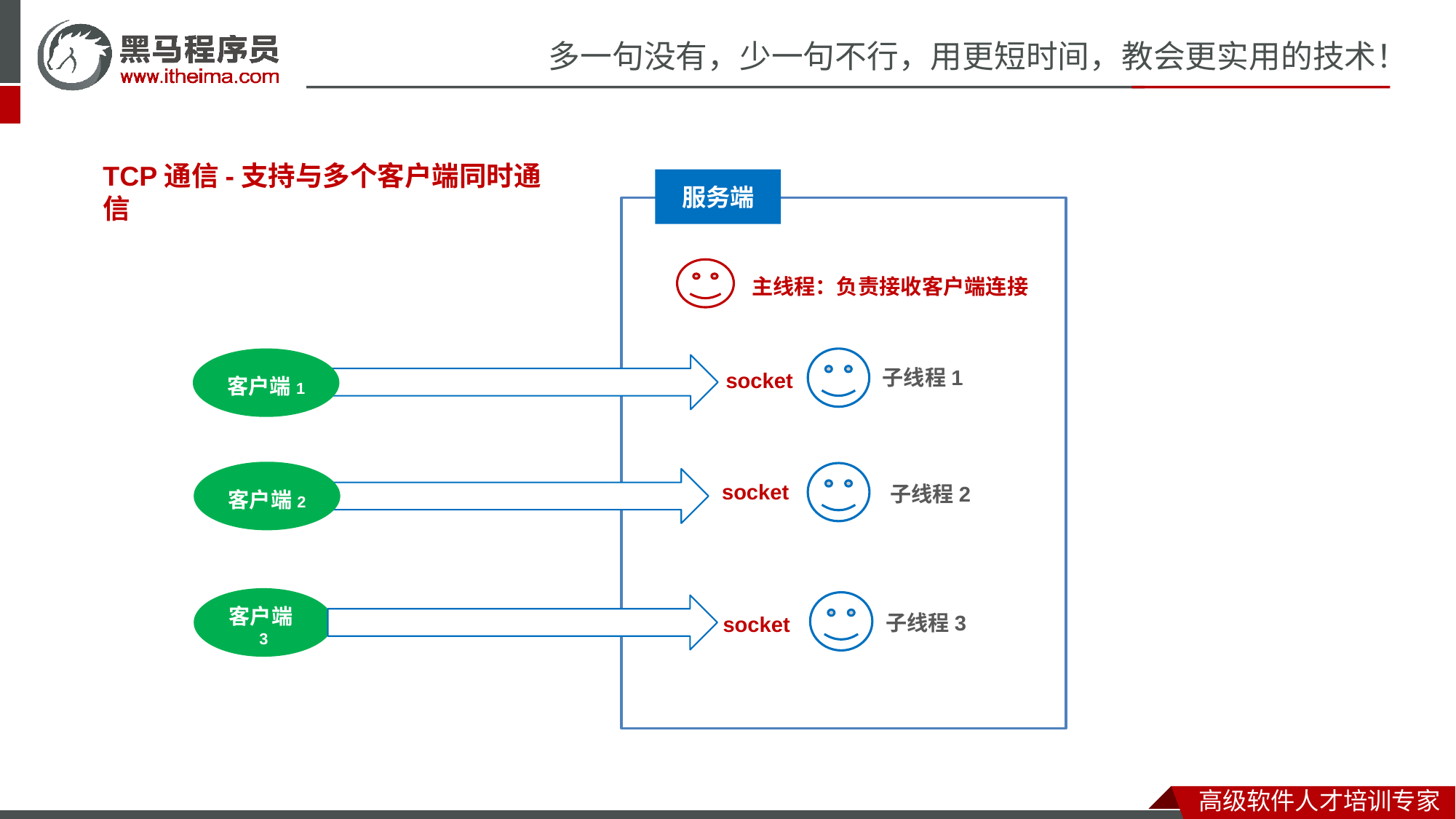

TCP通信-支持与多个客户端同时通信
服务端

主线程：负责接收客户端连接

客户端1

子线程1
socket

客户端2

socket
 子线程2

客户端3

 子线程3
socket